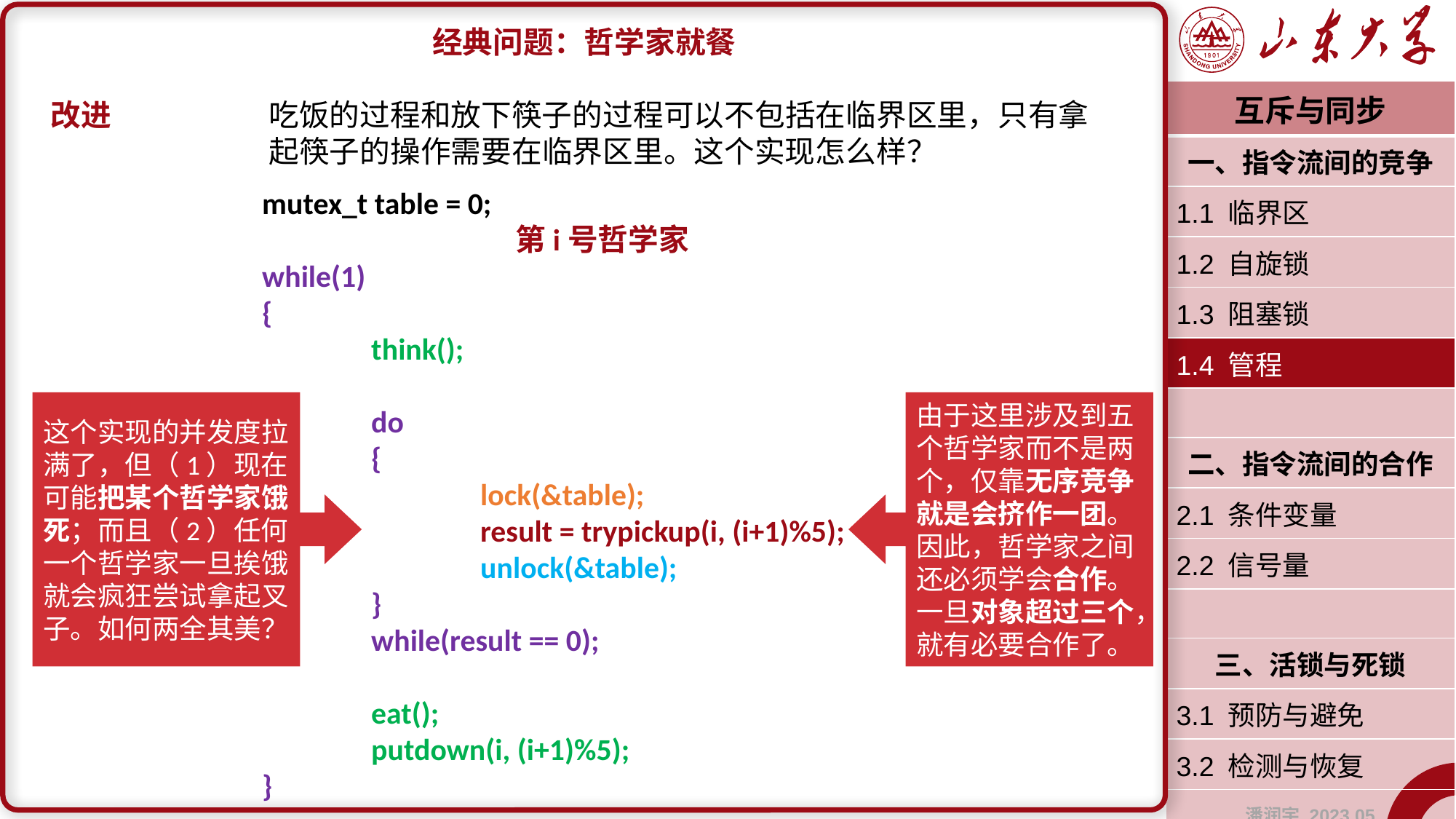

经典问题：哲学家就餐

改进		吃饭的过程和放下筷子的过程可以不包括在临界区里，只有拿		起筷子的操作需要在临界区里。这个实现怎么样？
| 互斥与同步 |
| --- |
| 一、指令流间的竞争 |
| 1.1 临界区 |
| 1.2 自旋锁 |
| 1.3 阻塞锁 |
| 1.4 管程 |
|  |
| 二、指令流间的合作 |
| 2.1 条件变量 |
| 2.2 信号量 |
|  |
| 三、活锁与死锁 |
| 3.1 预防与避免 |
| 3.2 检测与恢复 |
| 潘润宇 2023.05 |
mutex_t table = 0;
第i号哲学家
while(1)
{
	think();

	do
	{
		lock(&table);
		result = trypickup(i, (i+1)%5);
		unlock(&table);
	}
	while(result == 0);

	eat();
	putdown(i, (i+1)%5);
}
这个实现的并发度拉满了，但（1）现在可能把某个哲学家饿死；而且（2）任何一个哲学家一旦挨饿就会疯狂尝试拿起叉子。如何两全其美？
由于这里涉及到五个哲学家而不是两个，仅靠无序竞争就是会挤作一团。因此，哲学家之间还必须学会合作。一旦对象超过三个，就有必要合作了。